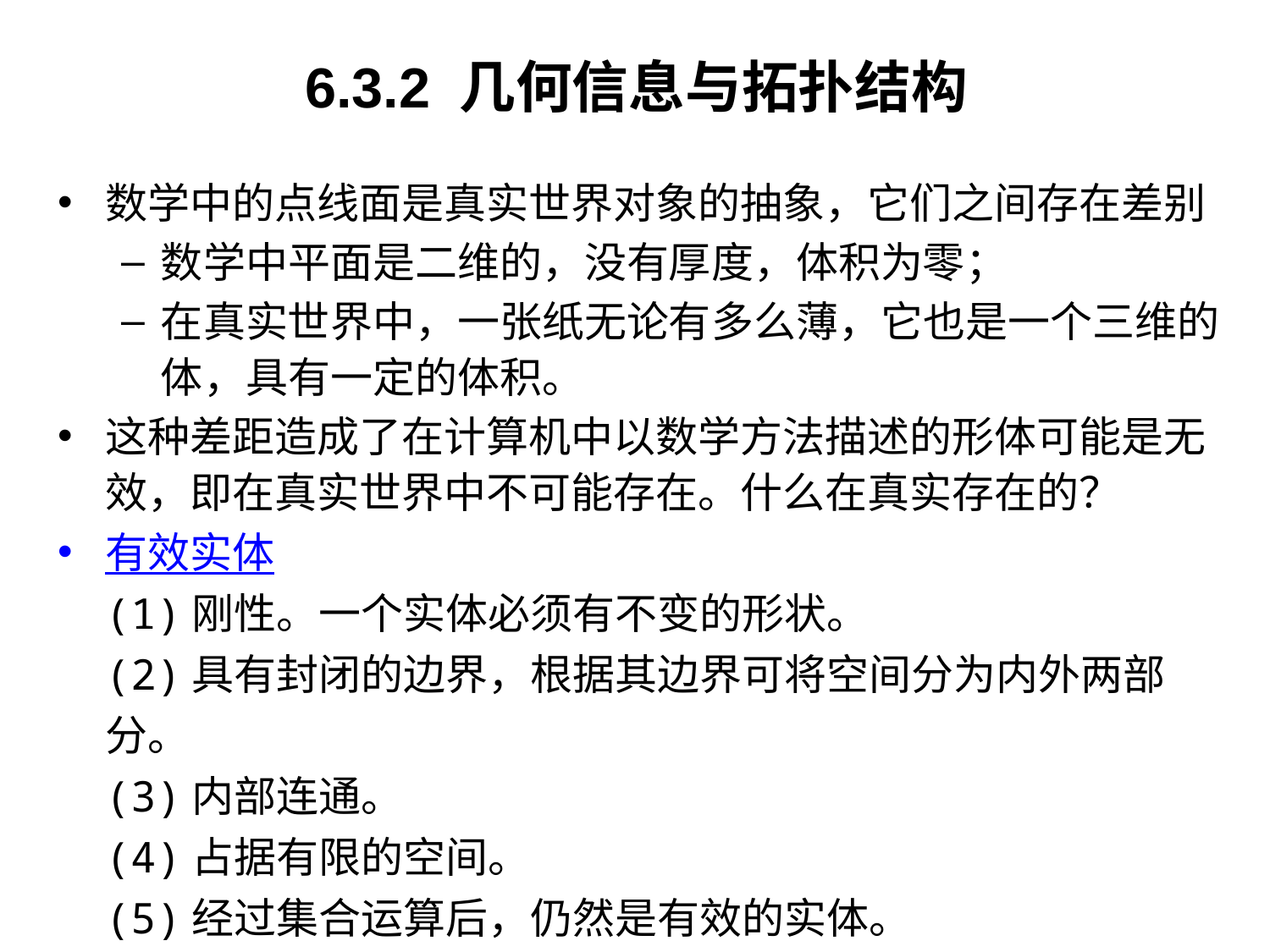

6.3.2 几何信息与拓扑结构
数学中的点线面是真实世界对象的抽象，它们之间存在差别
数学中平面是二维的，没有厚度，体积为零；
在真实世界中，一张纸无论有多么薄，它也是一个三维的体，具有一定的体积。
这种差距造成了在计算机中以数学方法描述的形体可能是无效，即在真实世界中不可能存在。什么在真实存在的？
有效实体
(1)刚性。一个实体必须有不变的形状。
(2)具有封闭的边界，根据其边界可将空间分为内外两部分。
(3)内部连通。
(4)占据有限的空间。
(5)经过集合运算后，仍然是有效的实体。